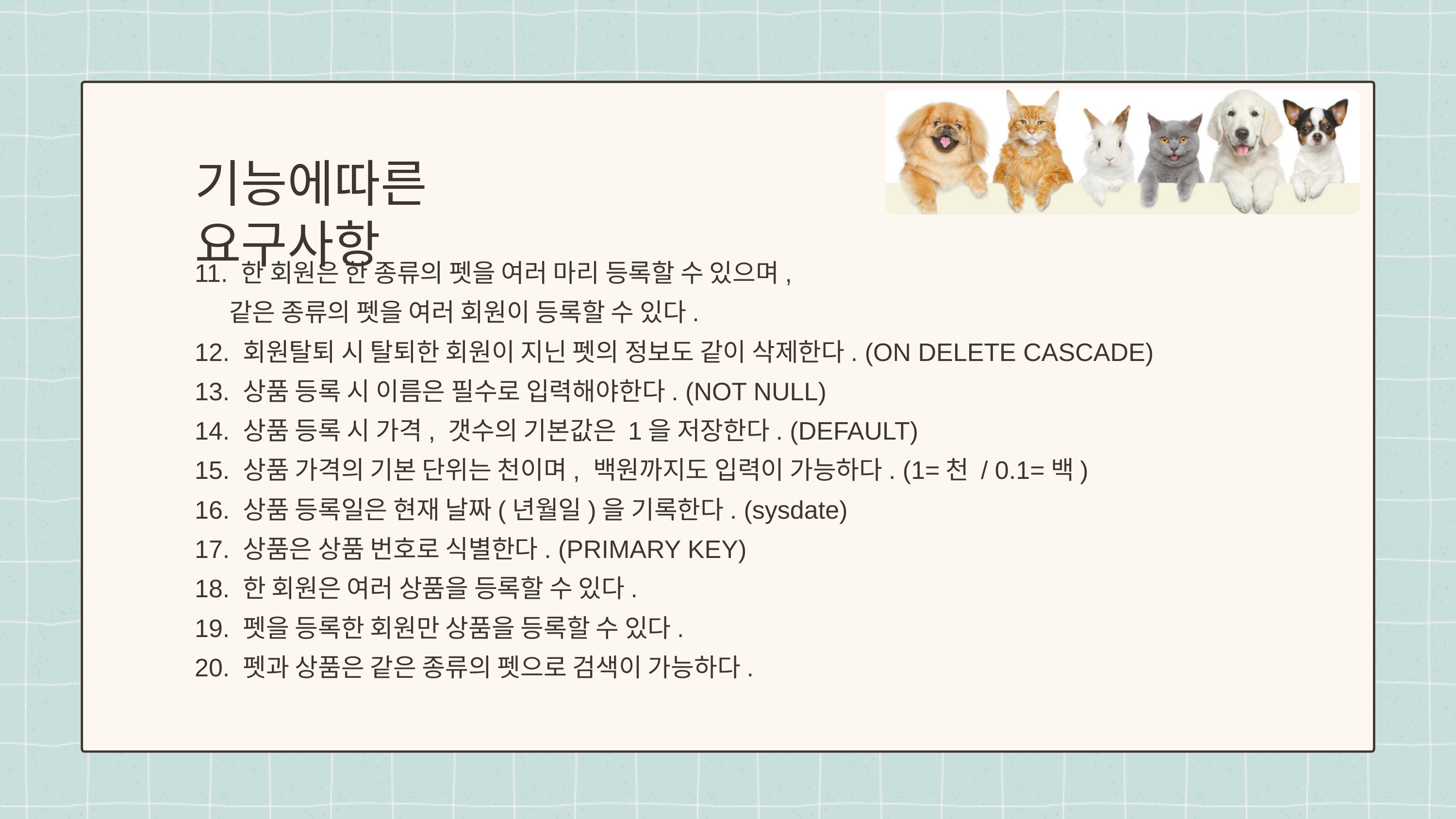

기능에따른 요구사항

11. 한 회원은 한 종류의 펫을 여러 마리 등록할 수 있으며,
     같은 종류의 펫을 여러 회원이 등록할 수 있다.
12. 회원탈퇴 시 탈퇴한 회원이 지닌 펫의 정보도 같이 삭제한다. (ON DELETE CASCADE)
13. 상품 등록 시 이름은 필수로 입력해야한다. (NOT NULL)
14. 상품 등록 시 가격, 갯수의 기본값은 1을 저장한다. (DEFAULT)
15. 상품 가격의 기본 단위는 천이며, 백원까지도 입력이 가능하다. (1=천 / 0.1=백)
16. 상품 등록일은 현재 날짜(년월일)을 기록한다. (sysdate)
17. 상품은 상품 번호로 식별한다. (PRIMARY KEY)
18. 한 회원은 여러 상품을 등록할 수 있다.
19. 펫을 등록한 회원만 상품을 등록할 수 있다.
20. 펫과 상품은 같은 종류의 펫으로 검색이 가능하다.